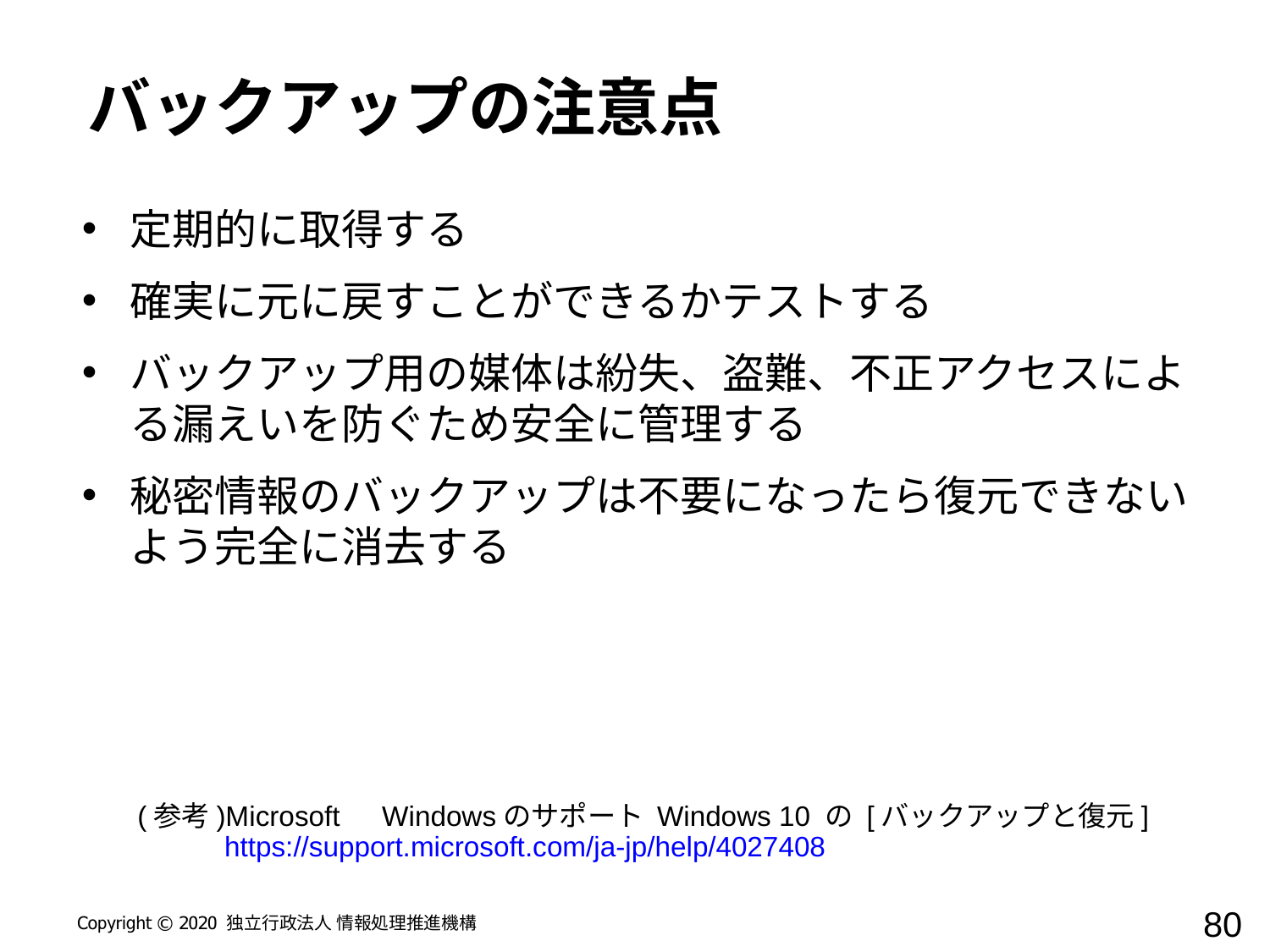

# バックアップの注意点
定期的に取得する
確実に元に戻すことができるかテストする
バックアップ用の媒体は紛失、盗難、不正アクセスによる漏えいを防ぐため安全に管理する
秘密情報のバックアップは不要になったら復元できないよう完全に消去する

(参考)Microsoft　Windowsのサポート Windows 10 の [バックアップと復元]
	https://support.microsoft.com/ja-jp/help/4027408